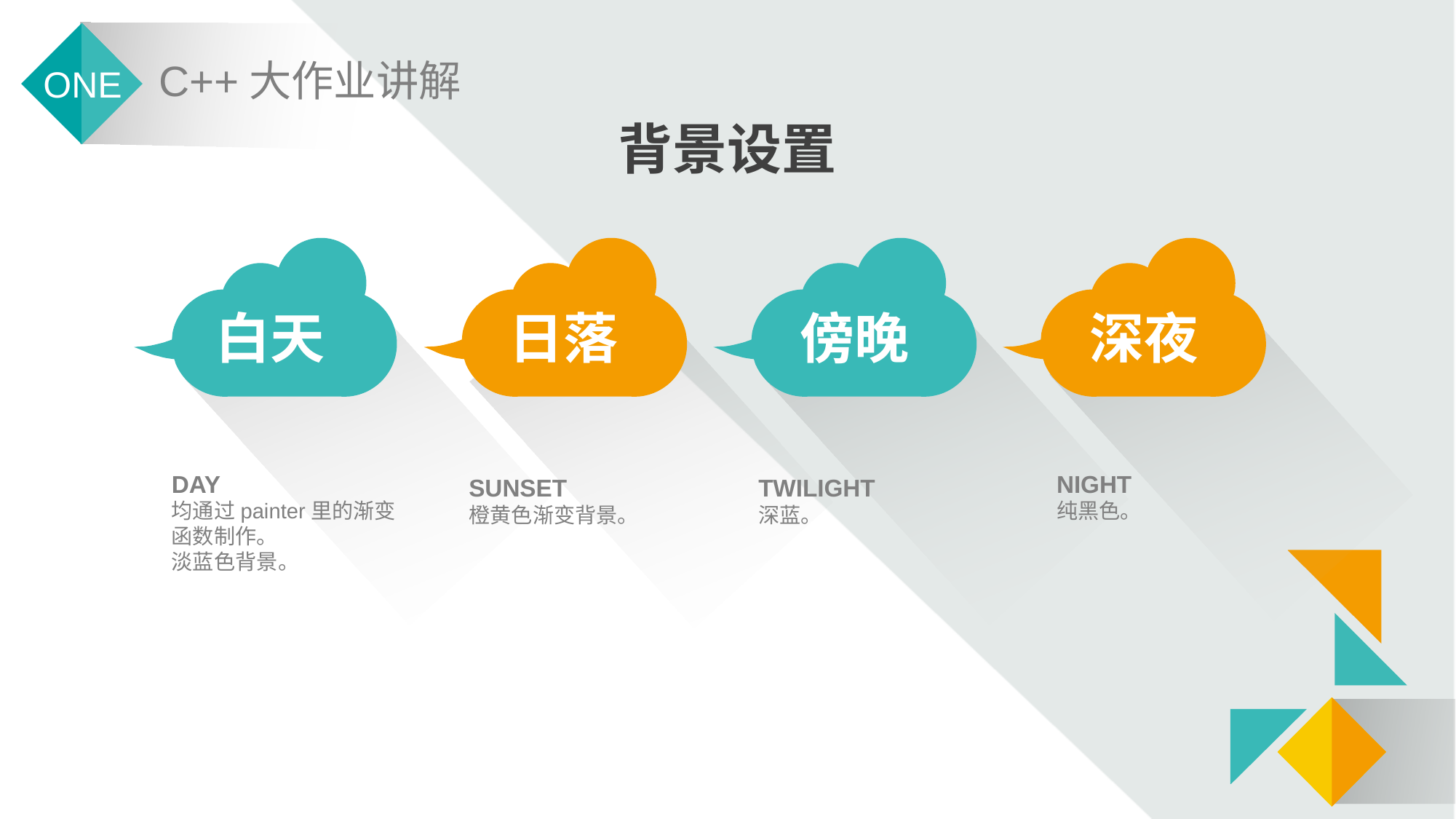

背景设置

白天
日落
傍晚
深夜

DAY
均通过painter里的渐变函数制作。
淡蓝色背景。
NIGHT
纯黑色。
TWILIGHT
深蓝。
SUNSET
橙黄色渐变背景。